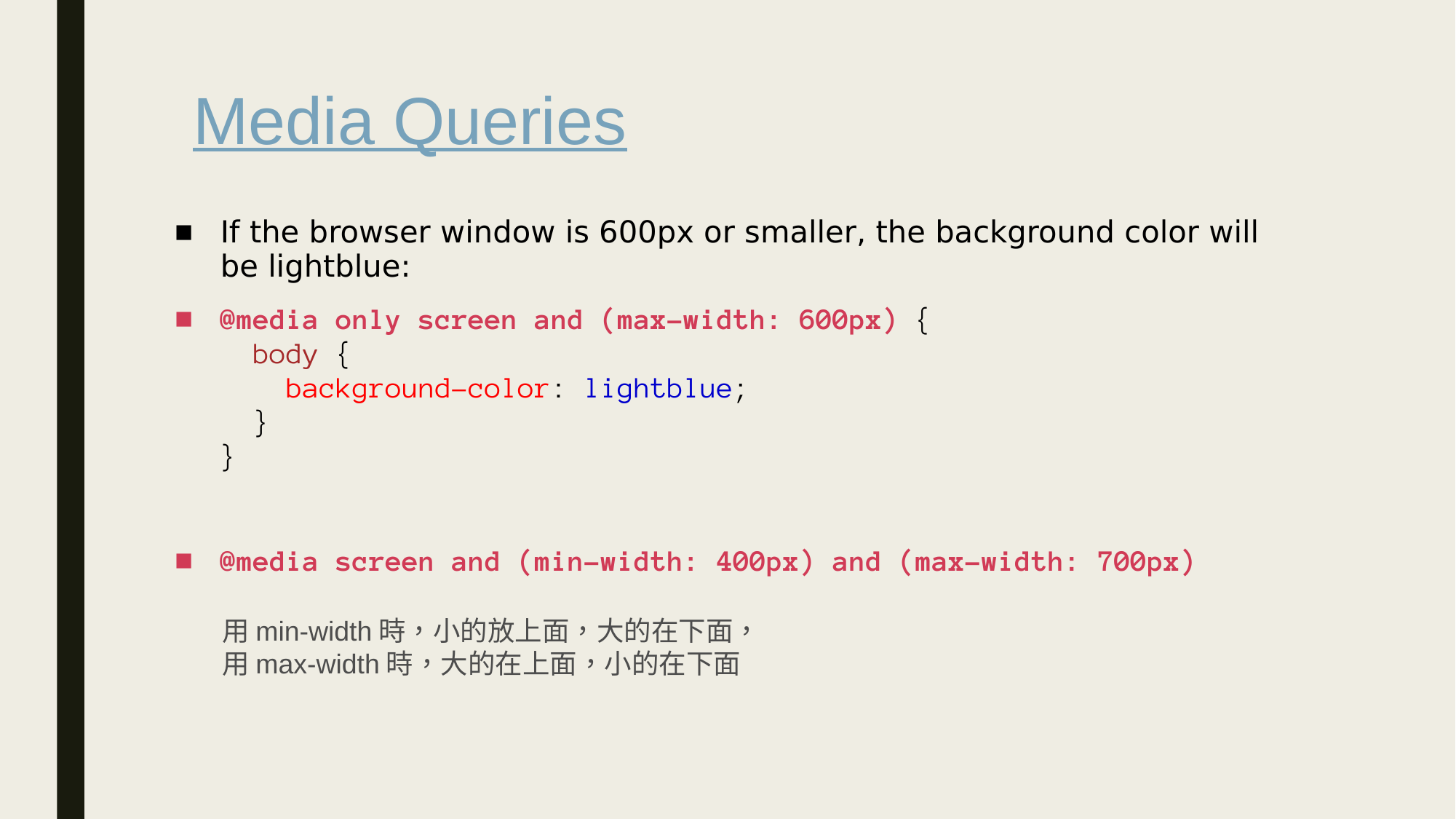

# Media Queries
If the browser window is 600px or smaller, the background color will be lightblue:
@media only screen and (max-width: 600px) {
  body {
    background-color: lightblue;
  }
}

@media screen and (min-width: 400px) and (max-width: 700px)
用min-width時，小的放上面，大的在下面，
用max-width時，大的在上面，小的在下面